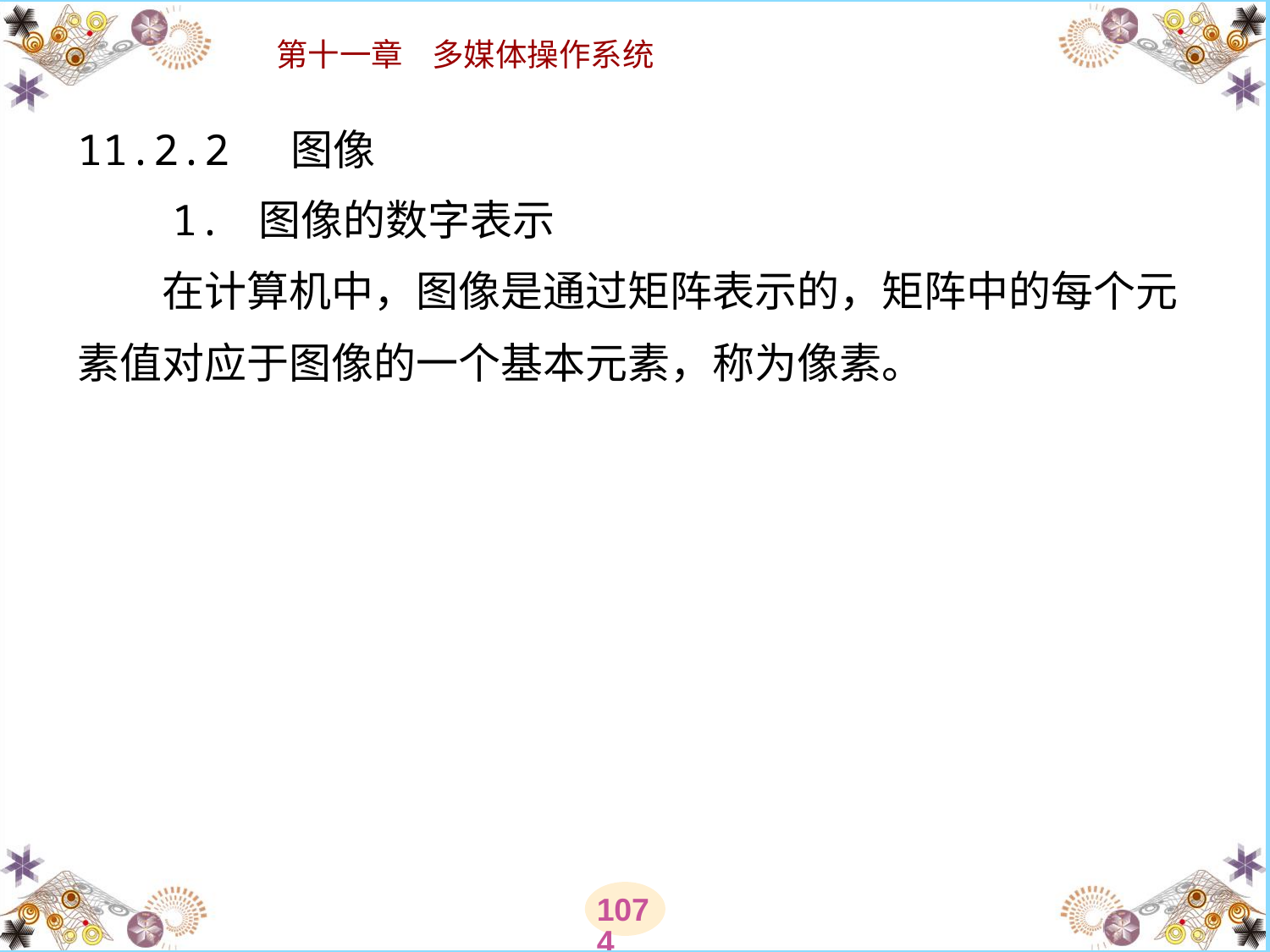

# 11.2.2  图像 　　1. 图像的数字表示 　　在计算机中，图像是通过矩阵表示的，矩阵中的每个元素值对应于图像的一个基本元素，称为像素。